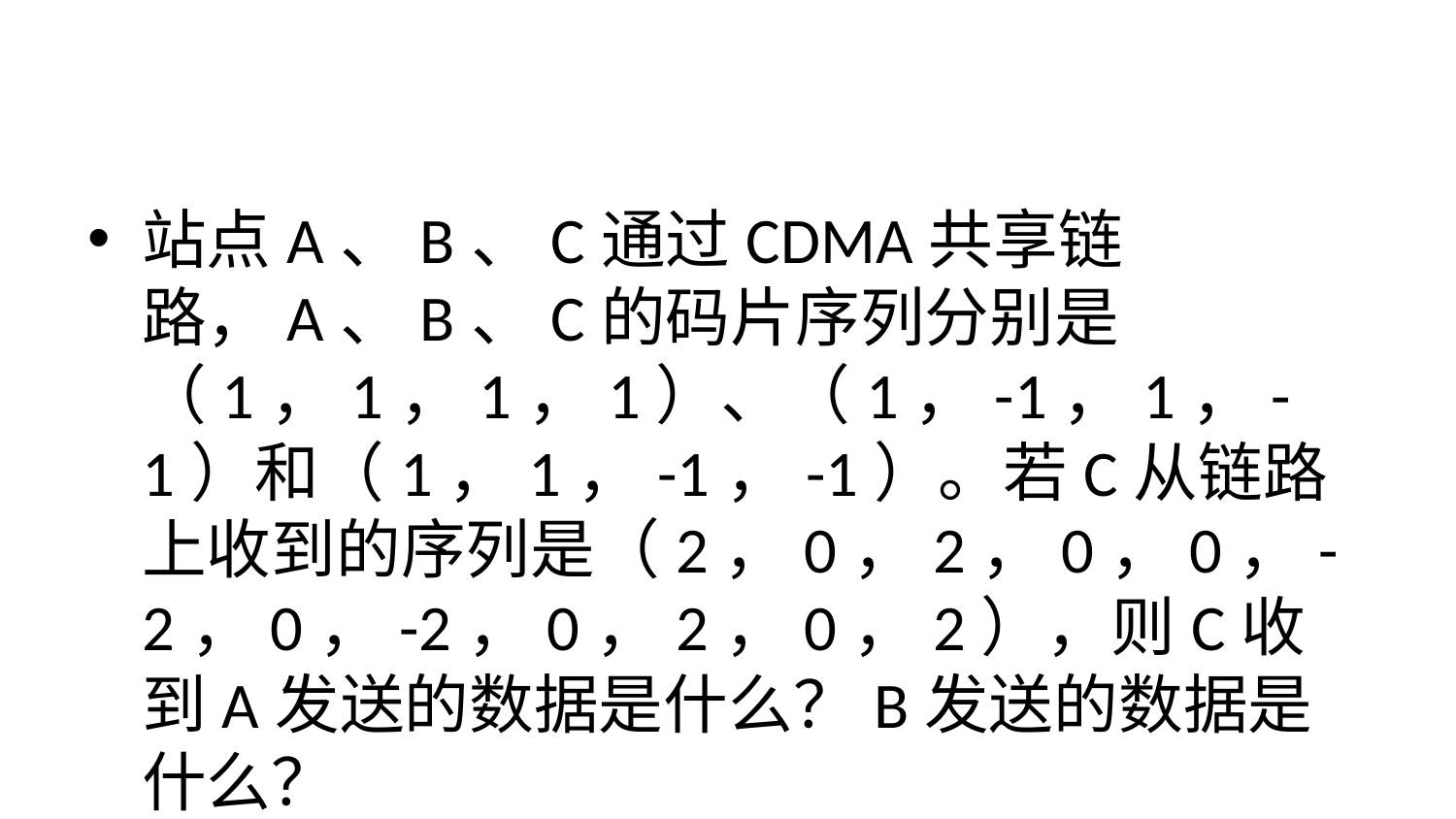

#
站点A、B、C通过CDMA共享链路，A、B、C的码片序列分别是（1，1，1，1）、（1，-1，1，-1）和（1，1，-1，-1）。若C从链路上收到的序列是（2，0，2，0，0，-2，0，-2，0，2，0，2），则C收到A发送的数据是什么？B发送的数据是什么？